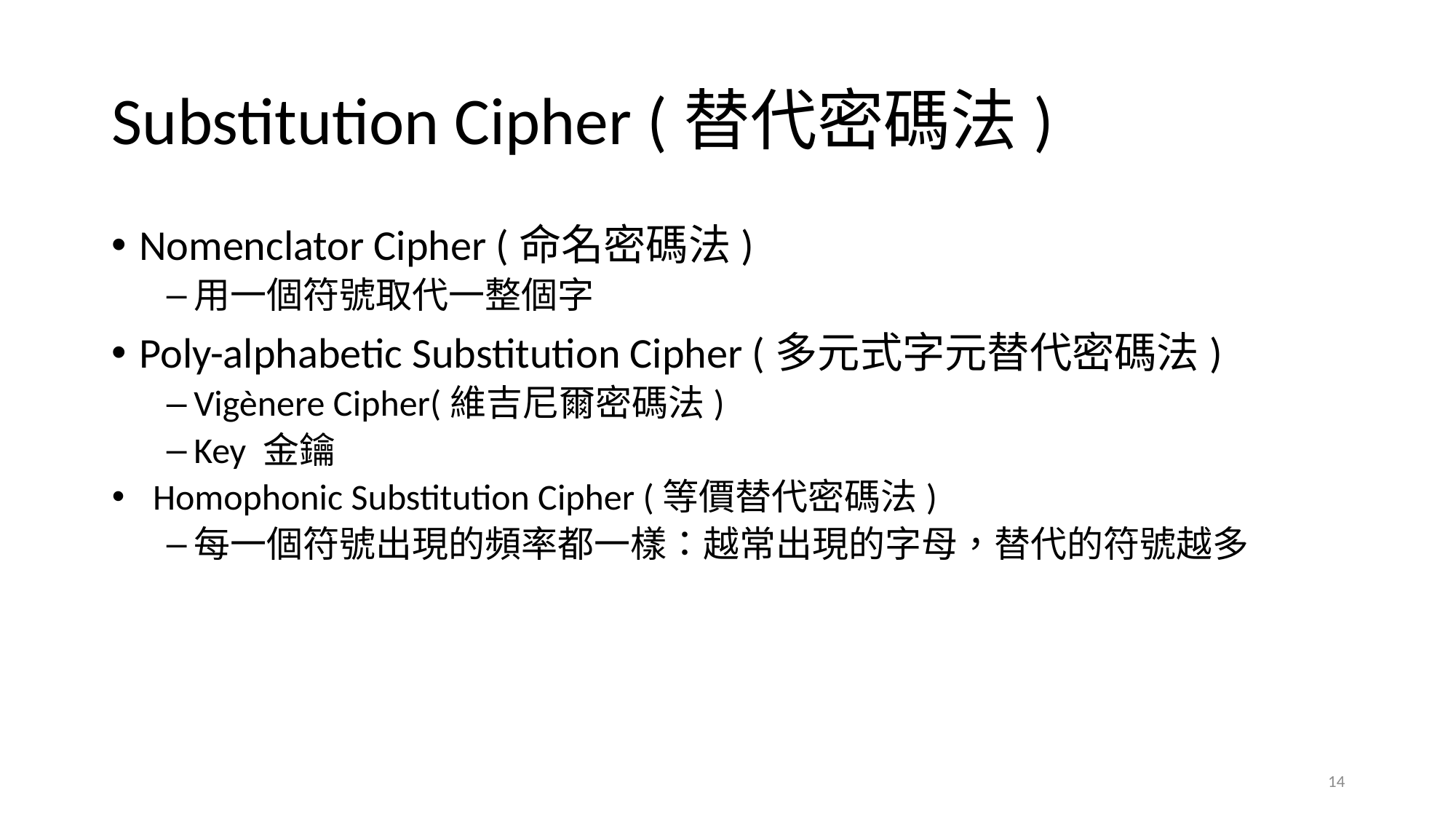

# Substitution Cipher (替代密碼法)
Nomenclator Cipher (命名密碼法)
用一個符號取代一整個字
Poly-alphabetic Substitution Cipher (多元式字元替代密碼法)
Vigènere Cipher(維吉尼爾密碼法)
Key 金鑰
Homophonic Substitution Cipher (等價替代密碼法)
每一個符號出現的頻率都一樣：越常出現的字母，替代的符號越多

14